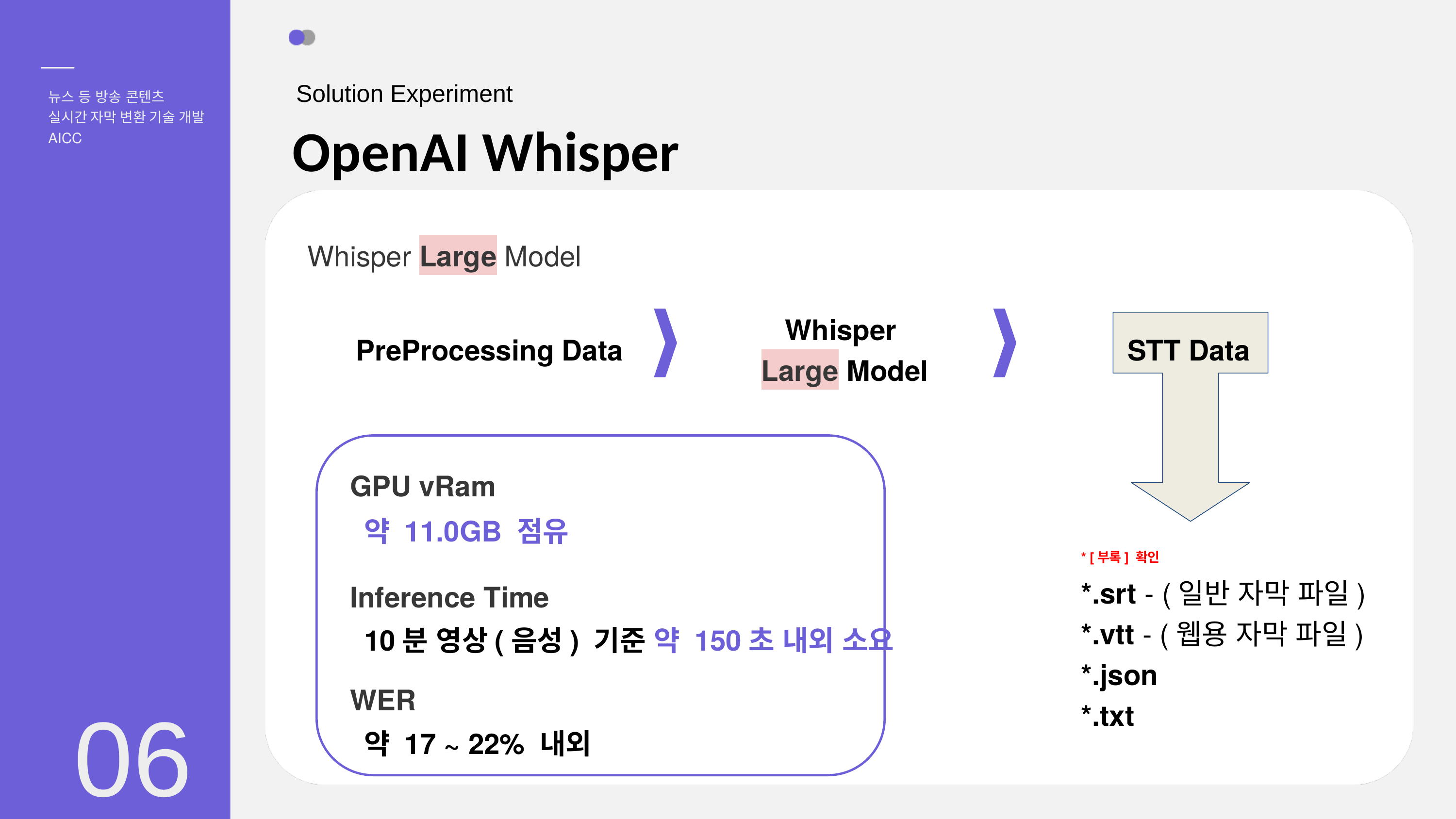

Solution Experiment
뉴스 등 방송 콘텐츠
실시간 자막 변환 기술 개발
OpenAI Whisper
AICC

Whisper Large Model
Whisper
Large Model

PreProcessing Data
STT Data

GPU vRam
약 11.0GB 점유
Inference Time
10분 영상(음성) 기준 약 150초 내외 소요
* [부록] 확인
*.srt - (일반 자막 파일)
*.vtt - (웹용 자막 파일)
*.json
*.txt
06
WER
약 17 ~ 22% 내외